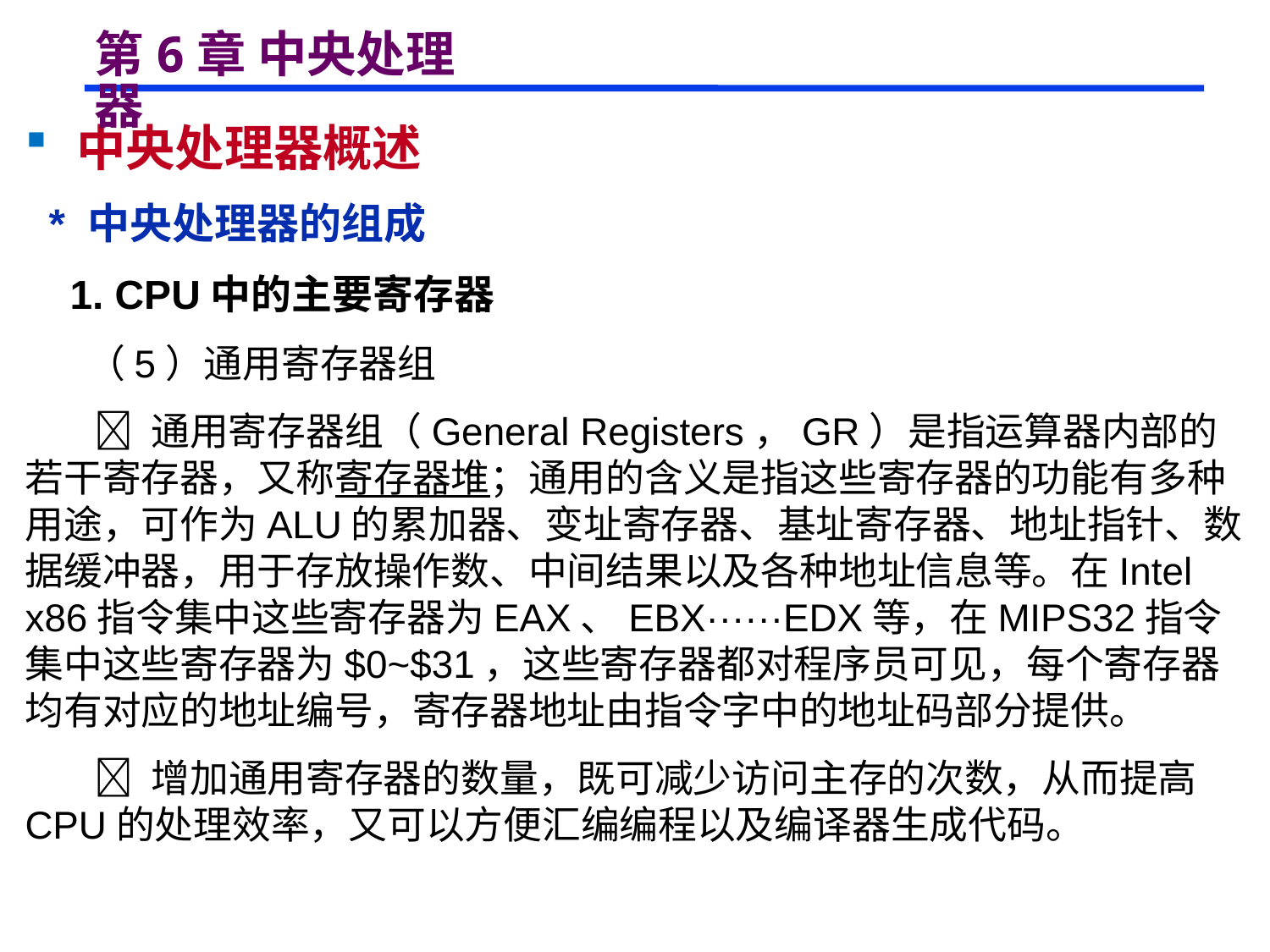

# 第6章 中央处理器
 中央处理器概述
  * 中央处理器的组成
    1. CPU中的主要寄存器
      （5）通用寄存器组
        ♦ 通用寄存器组（General Registers，GR）是指运算器内部的若干寄存器，又称寄存器堆；通用的含义是指这些寄存器的功能有多种用途，可作为ALU的累加器、变址寄存器、基址寄存器、地址指针、数据缓冲器，用于存放操作数、中间结果以及各种地址信息等。在Intel x86指令集中这些寄存器为EAX、EBX······EDX等，在MIPS32指令集中这些寄存器为$0~$31，这些寄存器都对程序员可见，每个寄存器均有对应的地址编号，寄存器地址由指令字中的地址码部分提供。
        ♦ 增加通用寄存器的数量，既可减少访问主存的次数，从而提高CPU的处理效率，又可以方便汇编编程以及编译器生成代码。